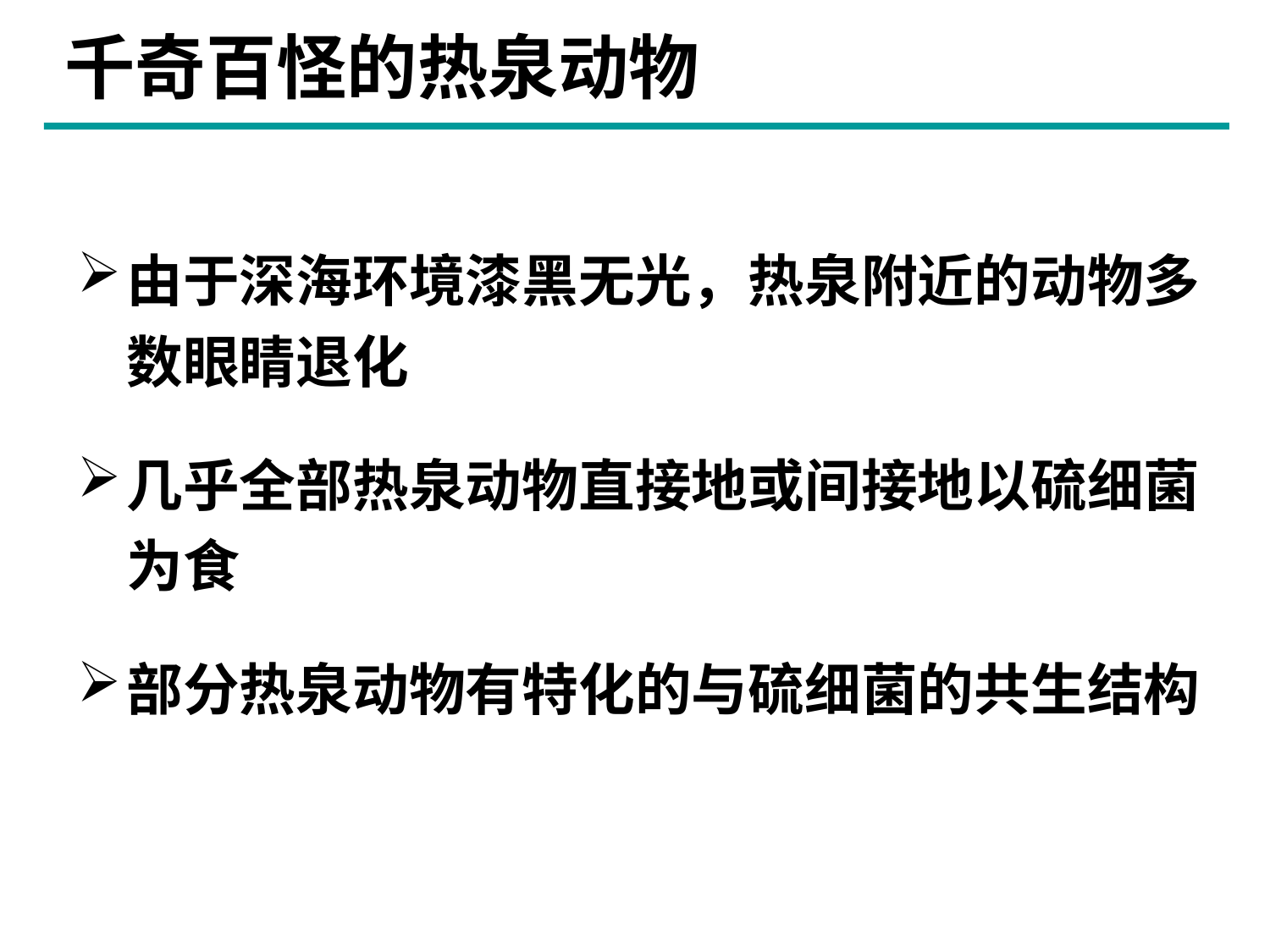

千奇百怪的热泉动物
由于深海环境漆黑无光，热泉附近的动物多数眼睛退化
几乎全部热泉动物直接地或间接地以硫细菌为食
部分热泉动物有特化的与硫细菌的共生结构